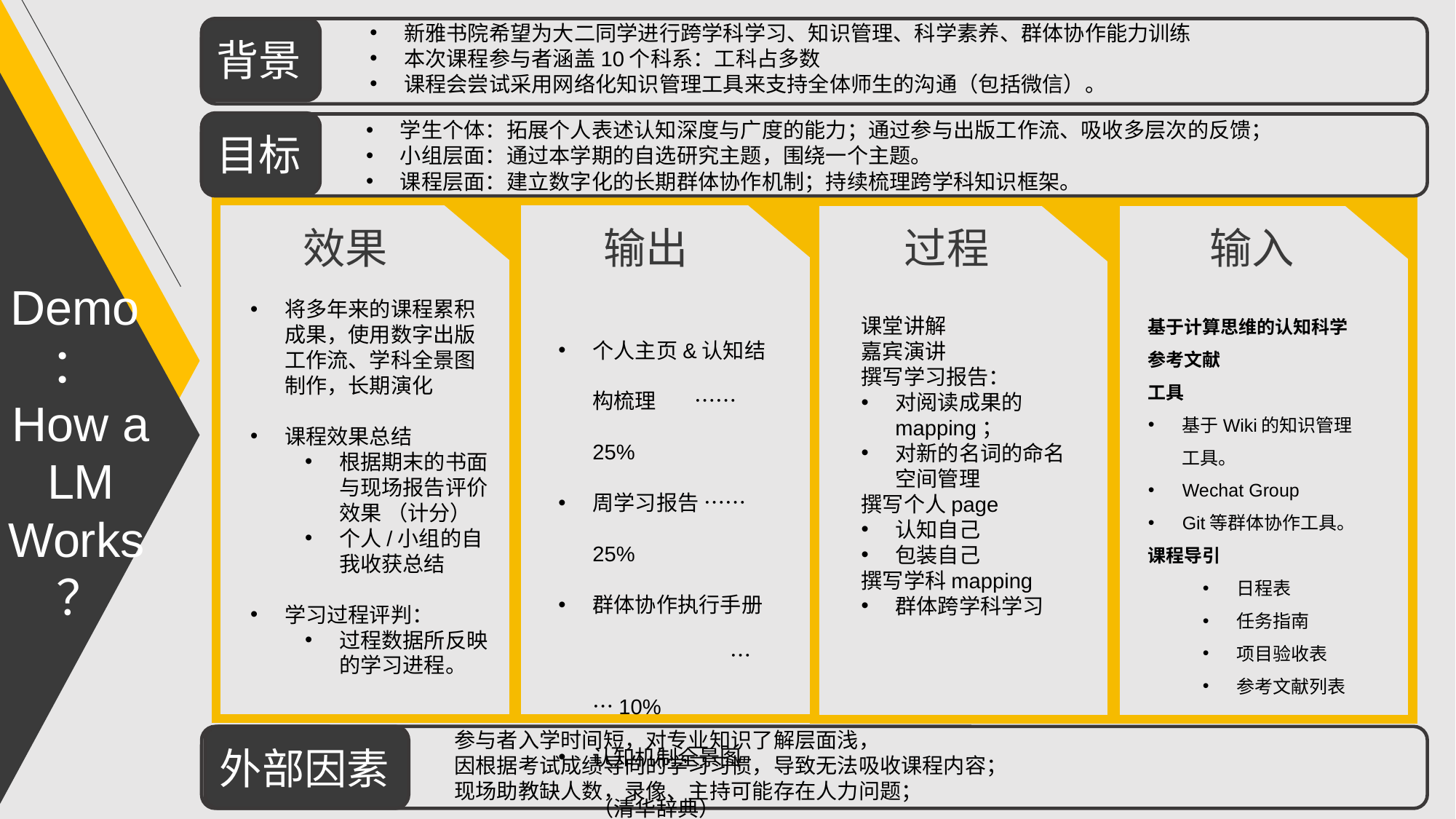

新雅书院希望为大二同学进行跨学科学习、知识管理、科学素养、群体协作能力训练
本次课程参与者涵盖10个科系：工科占多数
课程会尝试采用网络化知识管理工具来支持全体师生的沟通（包括微信）。

背景
目标

效果
输出
过程
输入

外部因素
学生个体：拓展个人表述认知深度与广度的能力；通过参与出版工作流、吸收多层次的反馈；
小组层面：通过本学期的自选研究主题，围绕一个主题。
课程层面：建立数字化的长期群体协作机制；持续梳理跨学科知识框架。

Demo：How a
LM Works？
将多年来的课程累积成果，使用数字出版工作流、学科全景图制作，长期演化

课程效果总结
根据期末的书面与现场报告评价效果 （计分）
个人/小组的自我收获总结

学习过程评判：
过程数据所反映的学习进程。
基于计算思维的认知科学参考文献
工具
基于Wiki的知识管理工具。
Wechat Group
Git等群体协作工具。
课程导引
日程表
任务指南
项目验收表
参考文献列表

个人主页&认知结构梳理        ……25%
周学习报告 ……25%
群体协作执行手册	      ……10%
认知机制全景图 （清华辞典）     	……40%

课堂讲解
嘉宾演讲
撰写学习报告：
对阅读成果的mapping；
对新的名词的命名空间管理
撰写个人page
认知自己
包装自己
撰写学科mapping
群体跨学科学习
参与者入学时间短，对专业知识了解层面浅，
因根据考试成绩导向的学习习惯，导致无法吸收课程内容；
现场助教缺人数，录像、主持可能存在人力问题；